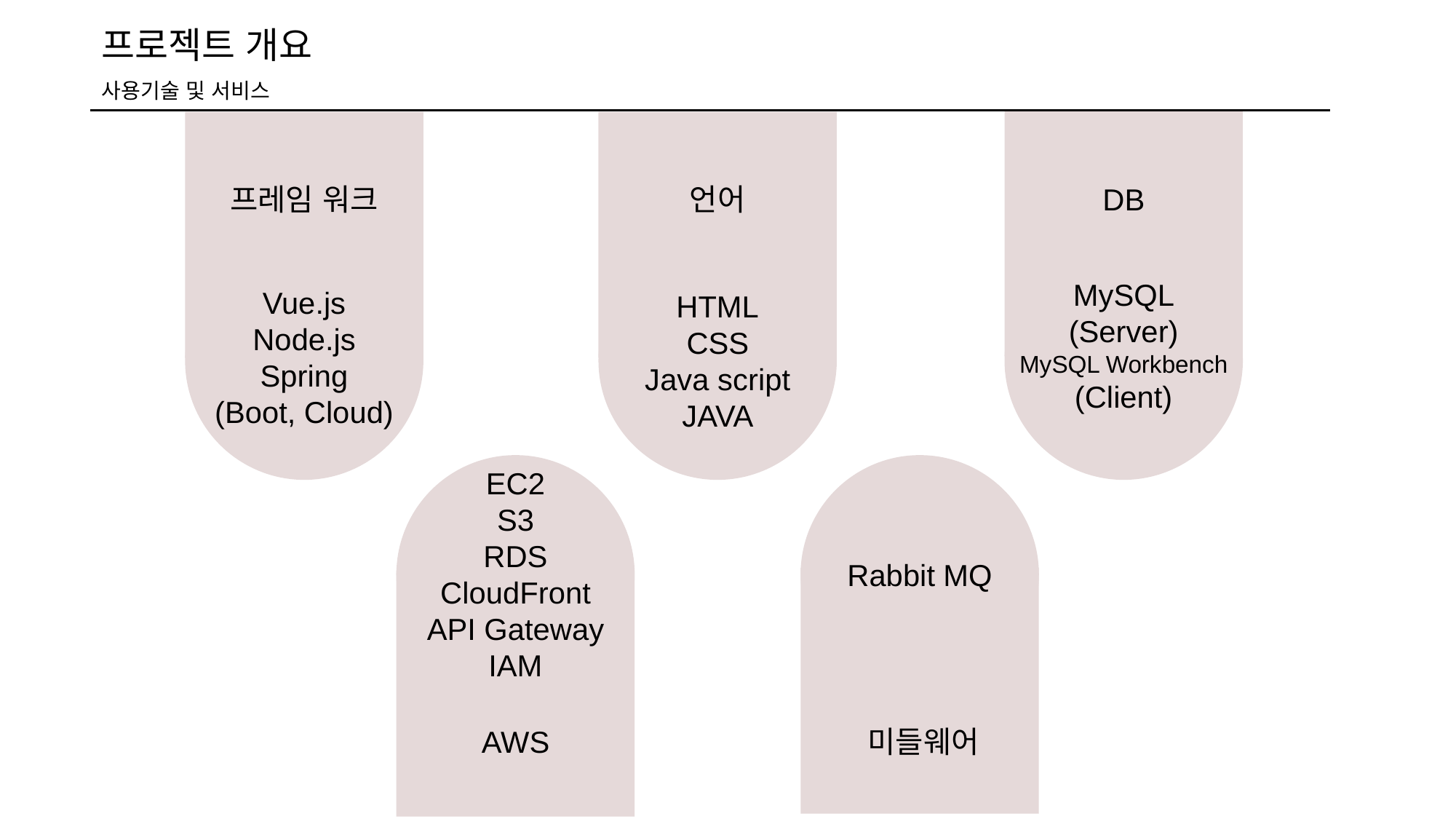

프로젝트 개요
사용기술 및 서비스

프레임 워크
언어
DB

MySQL
(Server)
MySQL Workbench
(Client)
Vue.js
Node.js
Spring
(Boot, Cloud)
HTML
CSS
Java script
JAVA

EC2
S3
RDS
CloudFront
API Gateway
IAM
Rabbit MQ

AWS
미들웨어